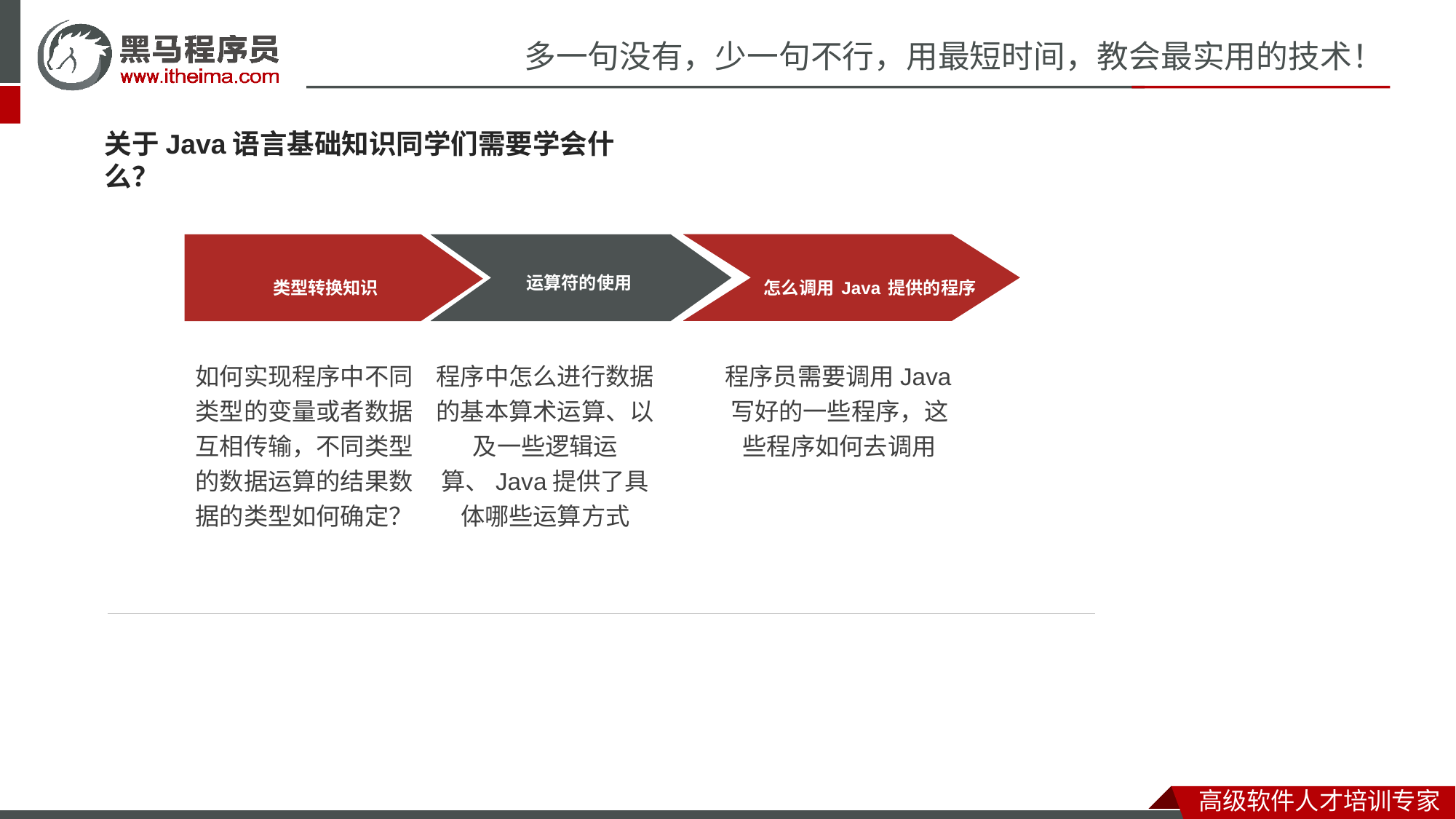

关于Java语言基础知识同学们需要学会什么？

数组使用的注意点
类型转换知识
怎么调用Java提供的程序
运算符的使用
如何实现程序中不同类型的变量或者数据互相传输，不同类型的数据运算的结果数据的类型如何确定？
程序中怎么进行数据的基本算术运算、以及一些逻辑运算、Java提供了具体哪些运算方式
程序员需要调用Java写好的一些程序，这些程序如何去调用